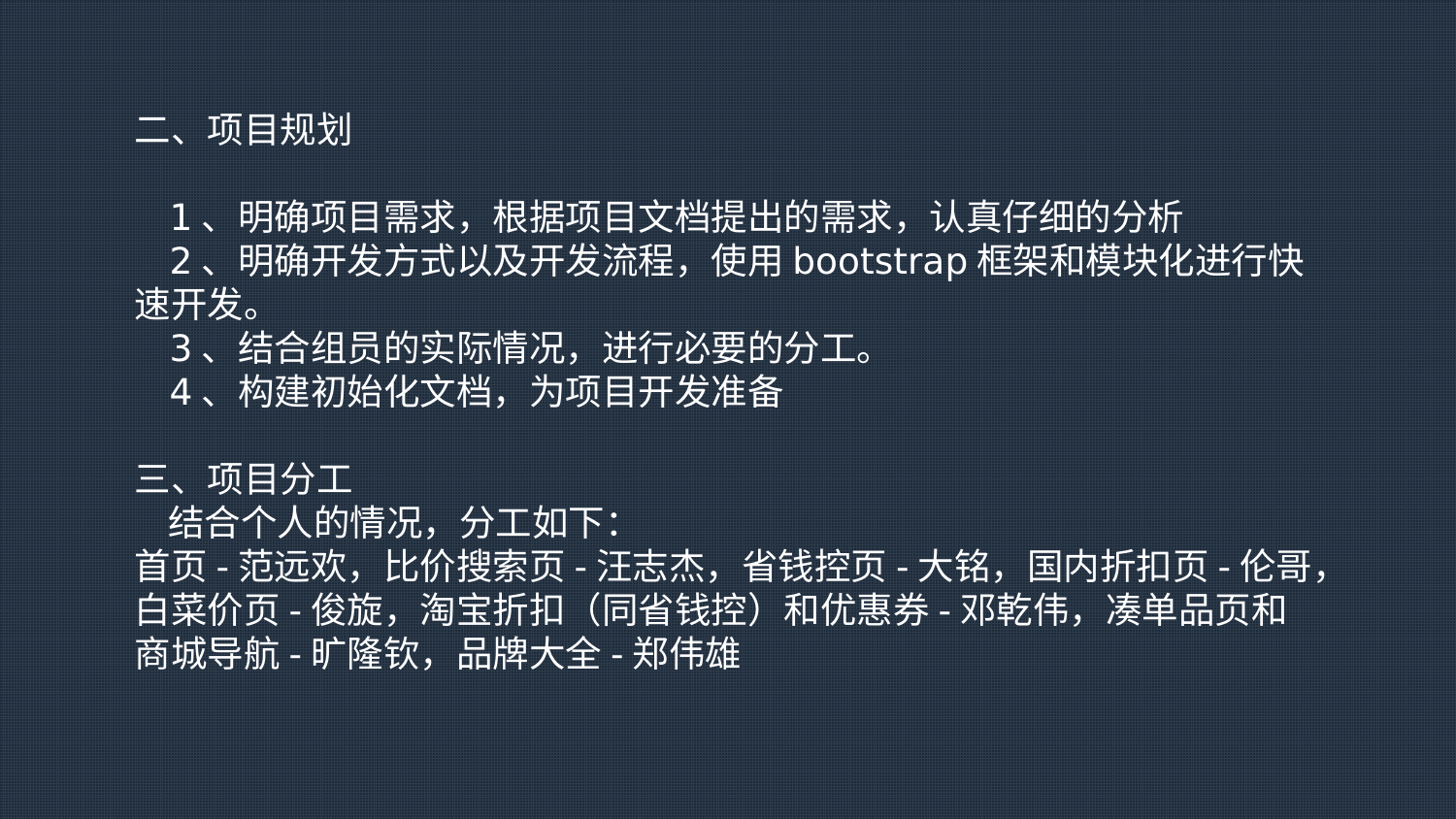

二、项目规划

   1、明确项目需求，根据项目文档提出的需求，认真仔细的分析
   2、明确开发方式以及开发流程，使用bootstrap框架和模块化进行快速开发。
   3、结合组员的实际情况，进行必要的分工。
   4、构建初始化文档，为项目开发准备

三、项目分工
   结合个人的情况，分工如下：
首页-范远欢，比价搜索页-汪志杰，省钱控页-大铭，国内折扣页-伦哥，白菜价页-俊旋，淘宝折扣（同省钱控）和优惠券-邓乾伟，凑单品页和商城导航-旷隆钦，品牌大全-郑伟雄